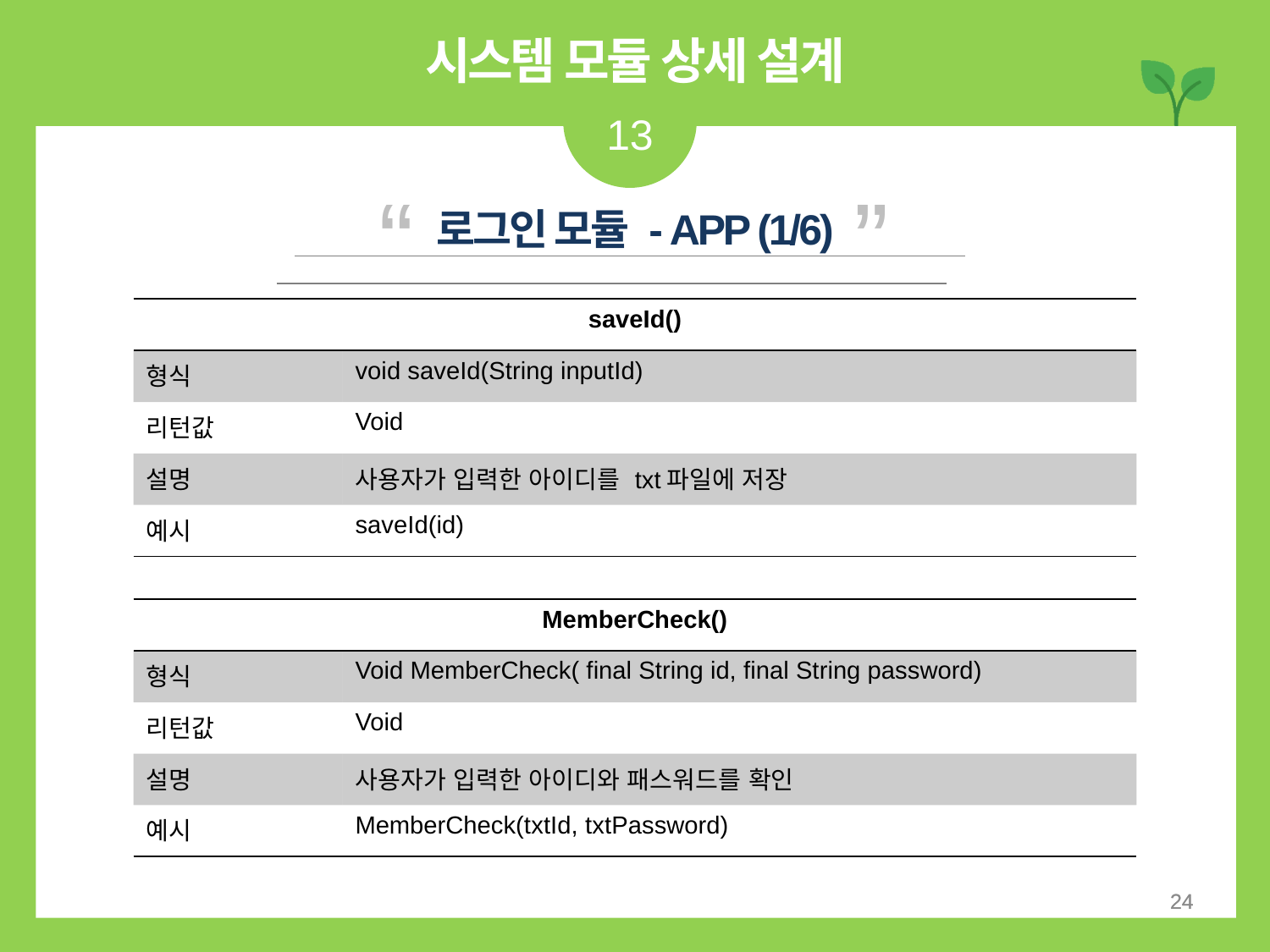

시스템 모듈 상세 설계

13

“               ”
로그인 모듈 - APP (1/6)
| saveId() |  |
| --- | --- |
| 형식 | void saveId(String inputId) |
| 리턴값 | Void |
| 설명 | 사용자가 입력한 아이디를 txt파일에 저장 |
| 예시 | saveId(id) |
| MemberCheck() |  |
| --- | --- |
| 형식 | Void MemberCheck( final String id, final String password) |
| 리턴값 | Void |
| 설명 | 사용자가 입력한 아이디와 패스워드를 확인 |
| 예시 | MemberCheck(txtId, txtPassword) |
24
24